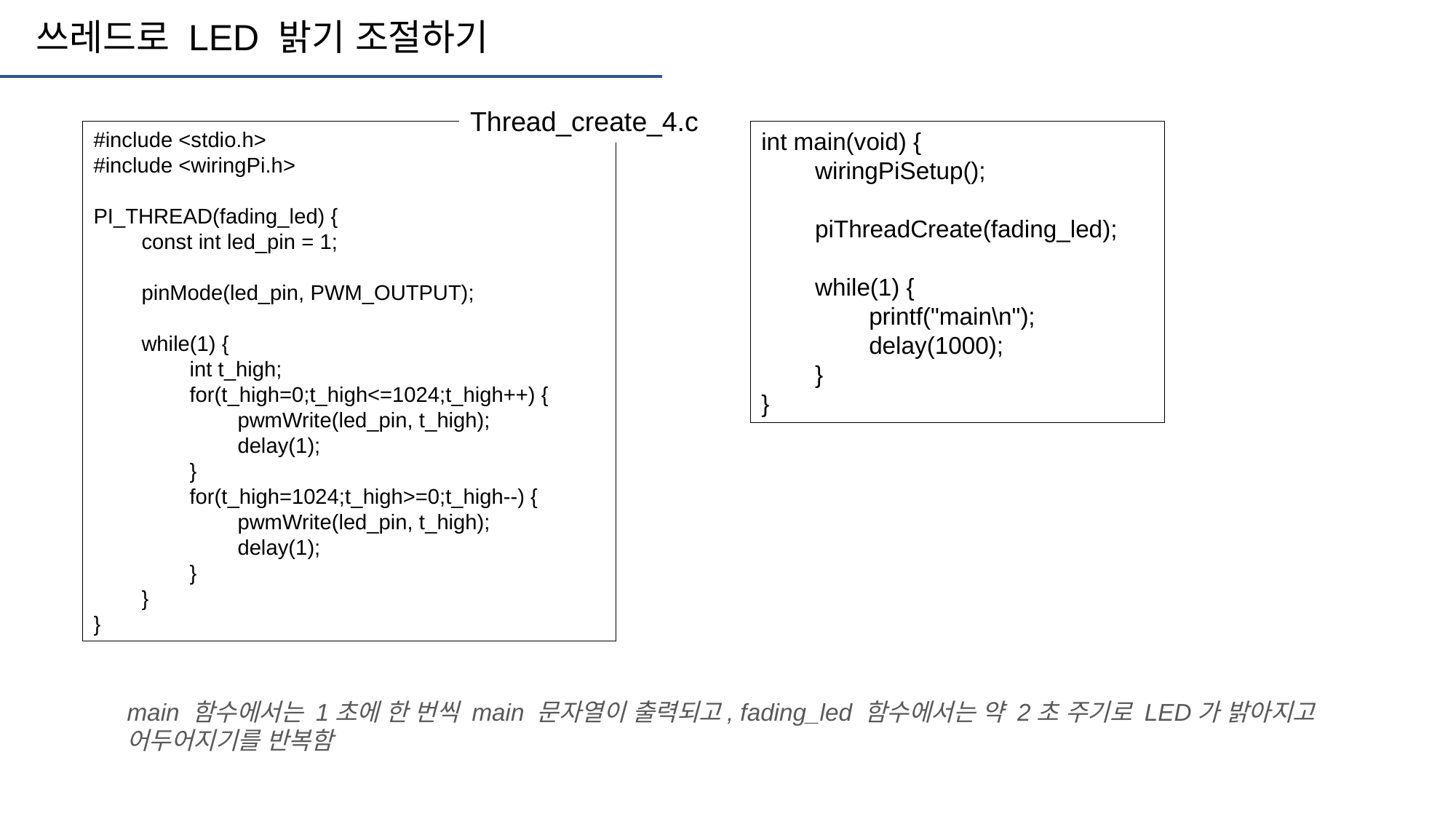

쓰레드로 LED 밝기 조절하기
Thread_create_4.c
#include <stdio.h>
#include <wiringPi.h>

PI_THREAD(fading_led) {
        const int led_pin = 1;

        pinMode(led_pin, PWM_OUTPUT);

        while(1) {
                int t_high;
                for(t_high=0;t_high<=1024;t_high++) {
                        pwmWrite(led_pin, t_high);
                        delay(1);
                }
                for(t_high=1024;t_high>=0;t_high--) {
                        pwmWrite(led_pin, t_high);
                        delay(1);
                }
        }
}
int main(void) {
        wiringPiSetup();

        piThreadCreate(fading_led);

        while(1) {
                printf("main\n");
                delay(1000);
        }
}
main 함수에서는 1초에 한 번씩 main 문자열이 출력되고, fading_led 함수에서는 약 2초 주기로 LED가 밝아지고
어두어지기를 반복함